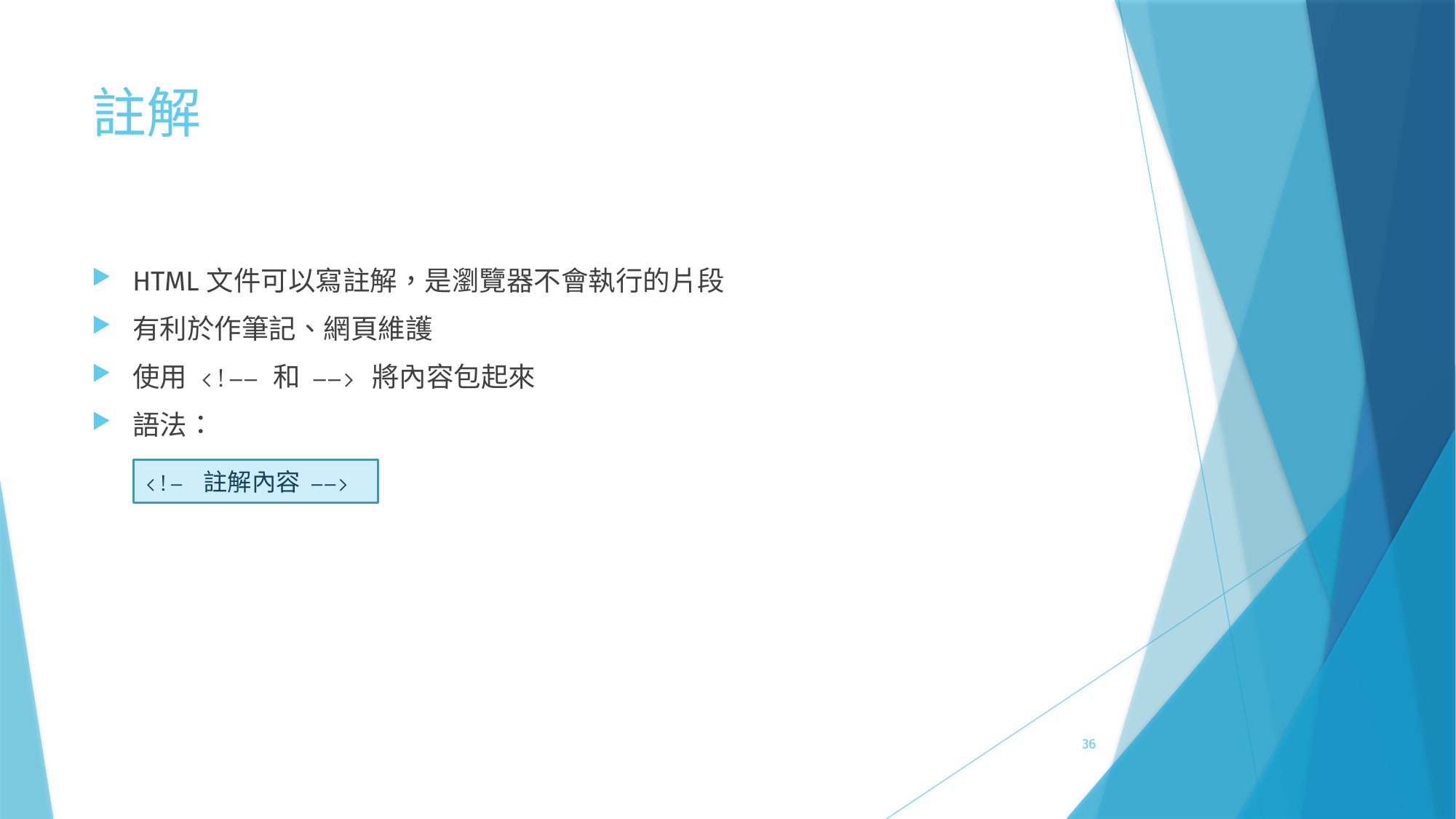

# 註解
HTML文件可以寫註解，是瀏覽器不會執行的片段
有利於作筆記、網頁維護
使用 <!-- 和 --> 將內容包起來
語法：
<!– 註解內容 -->
36